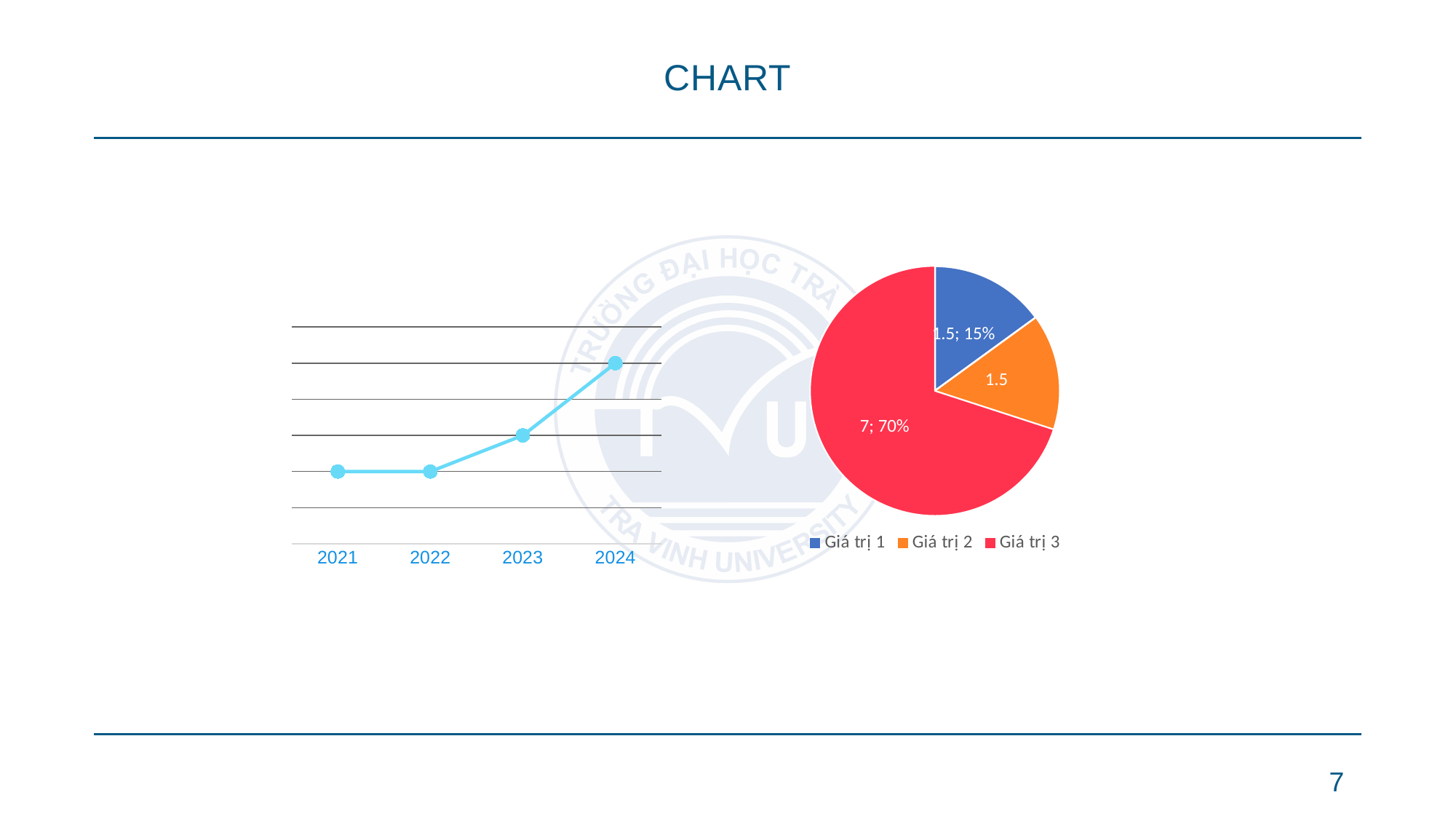

# CHART

### Chart

| Category | Giá trị |
|---|---|
| Giá trị 1 | 1.5 |
| Giá trị 2 | 1.5 |
| Giá trị 3 | 7.0 |

### Chart

| Category | 계열 3 |
|---|---|
| 2021 | 2.0 |
| 2022 | 2.0 |
| 2023 | 3.0 |
| 2024 | 5.0 |
7